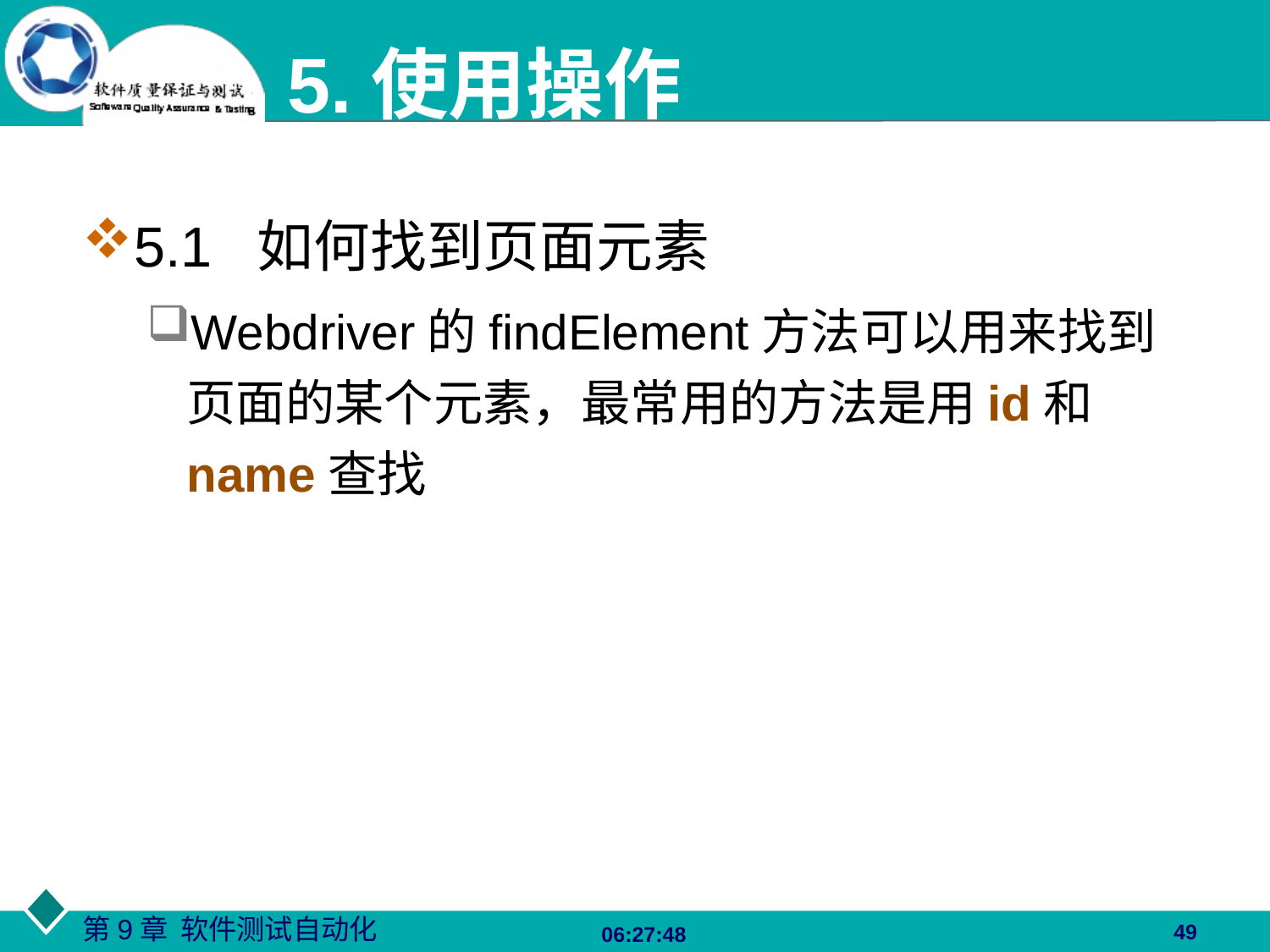

# 5.使用操作
5.1  如何找到页面元素
Webdriver的findElement方法可以用来找到页面的某个元素，最常用的方法是用id和name查找
49
06:27:48